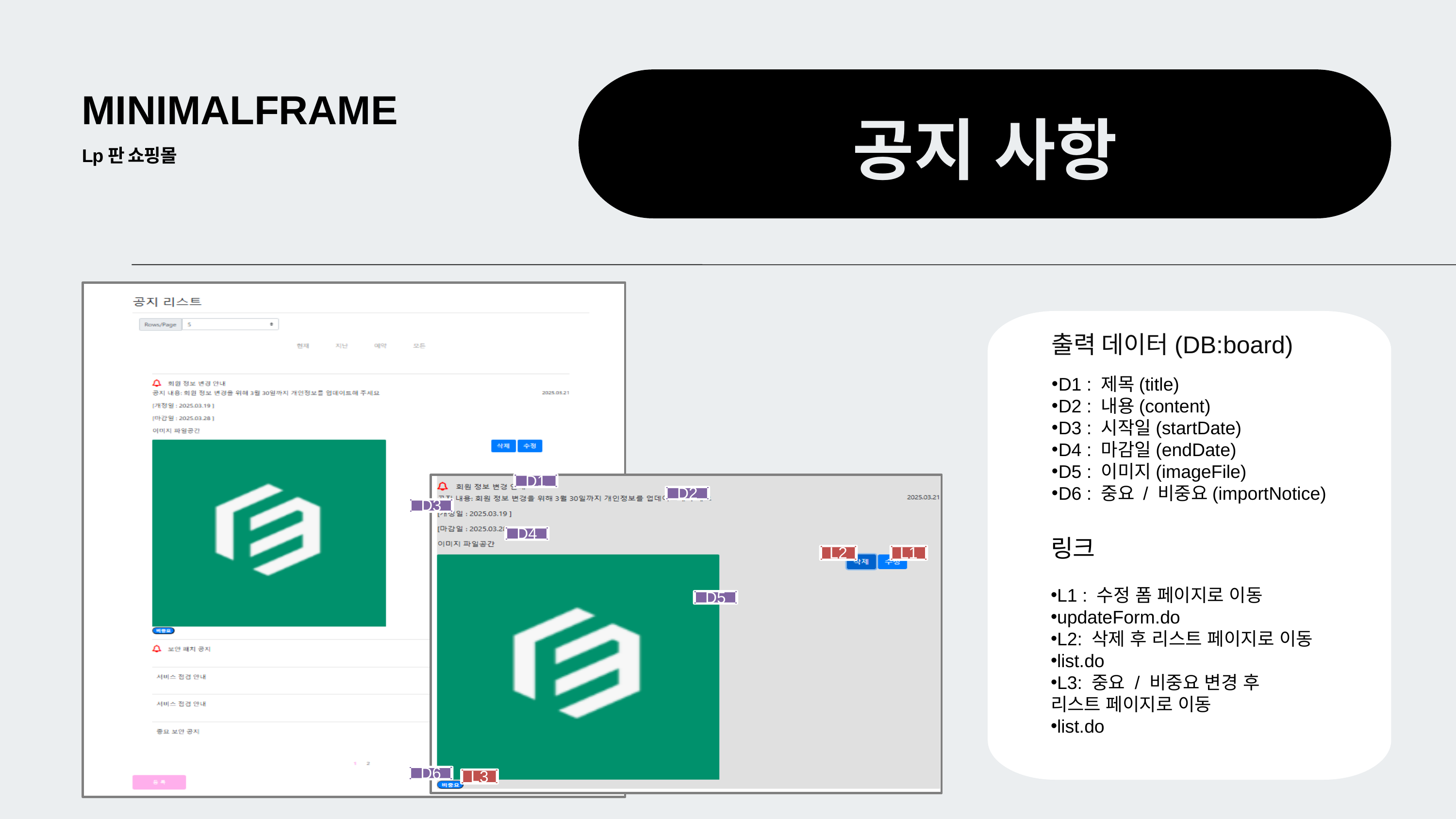

MINIMALFRAME
공지 사항
Lp판 쇼핑몰

D1

D2

D3

D4

L2

L1

D5

D6

L3

출력 데이터(DB:board)

D1 : 제목(title)
D2 : 내용(content)
D3 : 시작일(startDate)
D4 : 마감일(endDate)
D5 : 이미지(imageFile)
D6 : 중요 / 비중요(importNotice)

링크

L1 : 수정 폼 페이지로 이동
updateForm.do
L2: 삭제 후 리스트 페이지로 이동
list.do
L3: 중요 / 비중요 변경 후
리스트 페이지로 이동
list.do